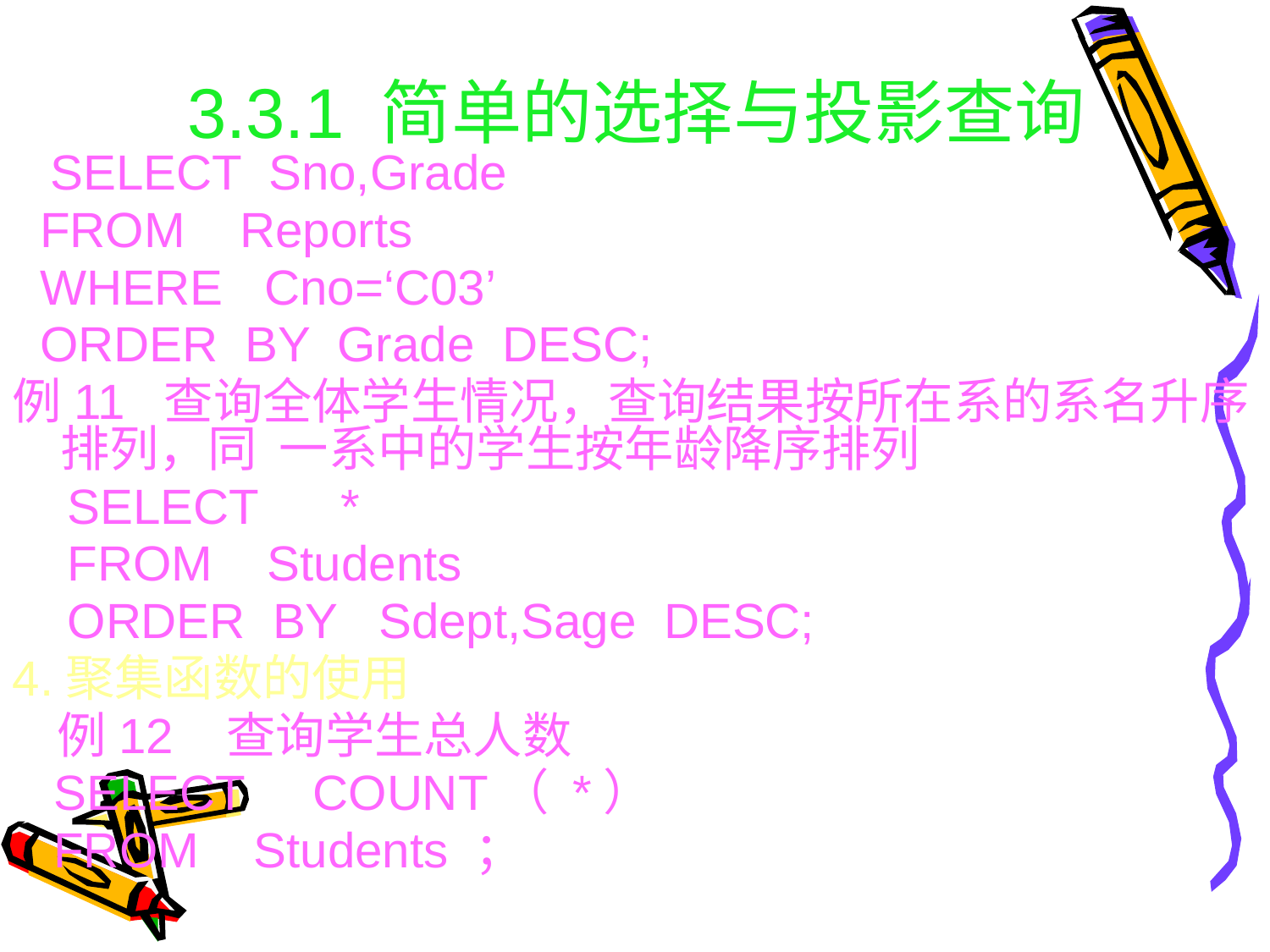

# 3.3.1 简单的选择与投影查询
   SELECT  Sno,Grade
  FROM    Reports
  WHERE   Cno=‘C03’
  ORDER  BY  Grade  DESC;
例11  查询全体学生情况，查询结果按所在系的系名升序排列，同  一系中的学生按年龄降序排列
    SELECT      *
    FROM    Students
    ORDER  BY   Sdept,Sage  DESC;
4.聚集函数的使用
   例12   查询学生总人数
   SELECT     COUNT（ *）
   FROM    Students ；